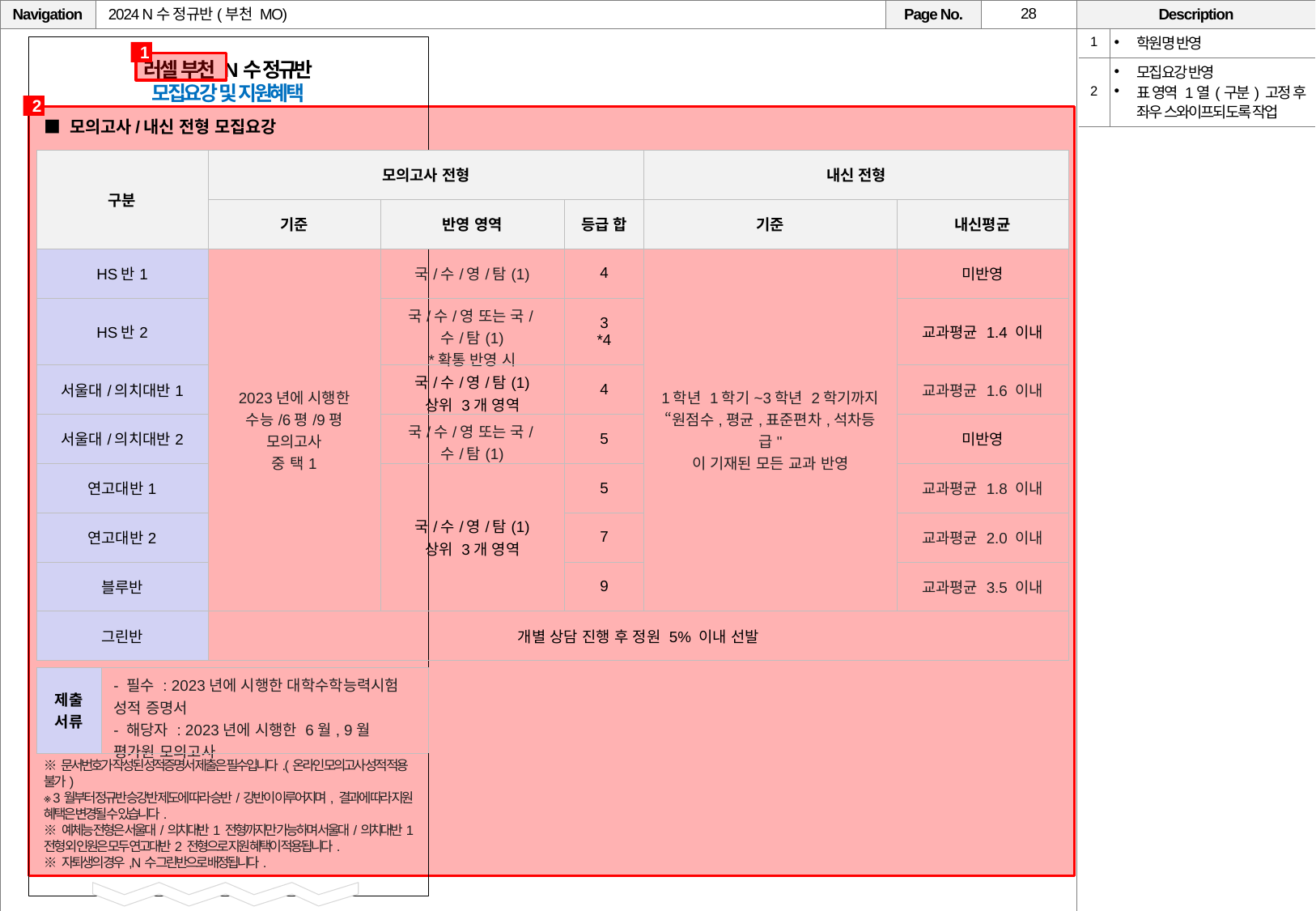

# 2024 N수 정규반(부천 MO)
| 1 | 학원명 반영 |
| --- | --- |
| 2 | 모집요강 반영 표 영역 1열(구분) 고정 후 좌우 스와이프되도록 작업 |

1
러셀 부천 N수 정규반
모집요강 및 지원혜택

2

■ 모의고사/내신 전형 모집요강
| 구분 | 모의고사 전형 |  |  | 내신 전형 |  |
| --- | --- | --- | --- | --- | --- |
|  | 기준 | 반영 영역 | 등급 합 | 기준 | 내신평균 |
| HS반1 | 2023년에 시행한 수능/6평/9평 모의고사 중 택1 | 국/수/영/탐(1) | 4 | 1학년 1학기~3학년 2학기까지 “원점수,평균,표준편차,석차등급" 이 기재된 모든 교과 반영 | 미반영 |
| HS반2 |  | 국/수/영 또는 국/수/탐(1) \*확통 반영 시 | 3 \*4 |  | 교과평균 1.4 이내 |
| 서울대/의치대반1 |  | 국/수/영/탐(1) 상위 3개 영역 | 4 |  | 교과평균 1.6 이내 |
| 서울대/의치대반2 |  | 국/수/영 또는 국/수/탐(1) | 5 |  | 미반영 |
| 연고대반1 |  | 국/수/영/탐(1) 상위 3개 영역 | 5 |  | 교과평균 1.8 이내 |
| 연고대반2 |  |  | 7 |  | 교과평균 2.0 이내 |
| 블루반 |  |  | 9 |  | 교과평균 3.5 이내 |
| 그린반 | 개별 상담 진행 후 정원 5% 이내 선발 |  |  |  |  |
| 제출서류 | - 필수 : 2023년에 시행한 대학수학능력시험 성적 증명서 - 해당자 : 2023년에 시행한 6월, 9월 평가원 모의고사 |
| --- | --- |
※ 문서번호가 작성된 성적증명서 제출은 필수입니다. (온라인 모의고사 성적 적용 불가)
※ 3월부터 정규반 승강반 제도에 따라 승반/강반이 이루어지며, 결과에 따라 지원 혜택은 변경될 수 있습니다.
※ 예체능 전형은 서울대/의치대반1 전형까지만 가능하며 서울대/의치대반1 전형 외 인원은 모두 연고대반2 전형으로 지원 혜택이 적용됩니다.
※ 자퇴생의 경우, N수 그린반으로 배정됩니다.